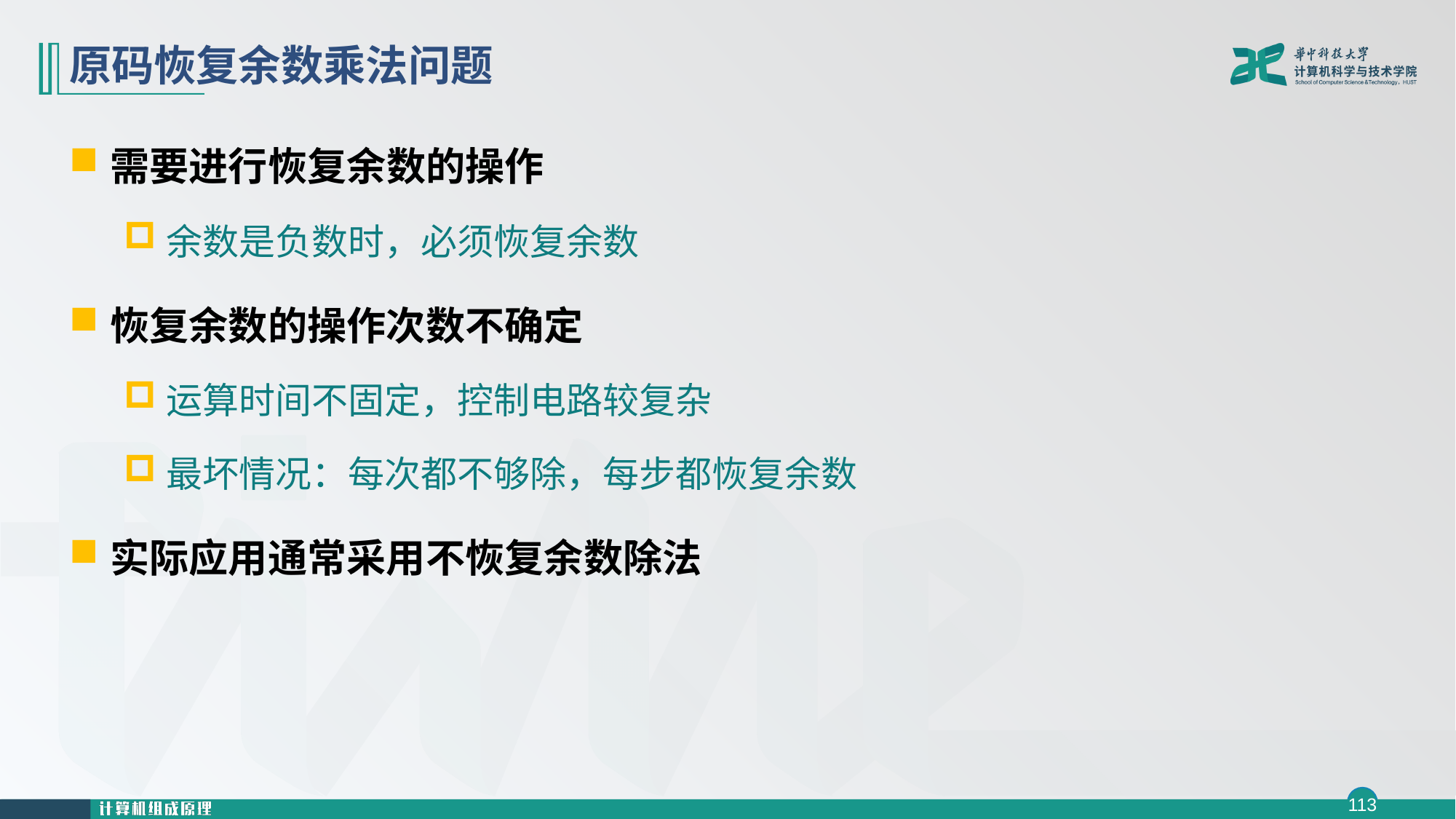

# 原码恢复余数乘法问题
需要进行恢复余数的操作
余数是负数时，必须恢复余数
恢复余数的操作次数不确定
运算时间不固定，控制电路较复杂
最坏情况：每次都不够除，每步都恢复余数
实际应用通常采用不恢复余数除法